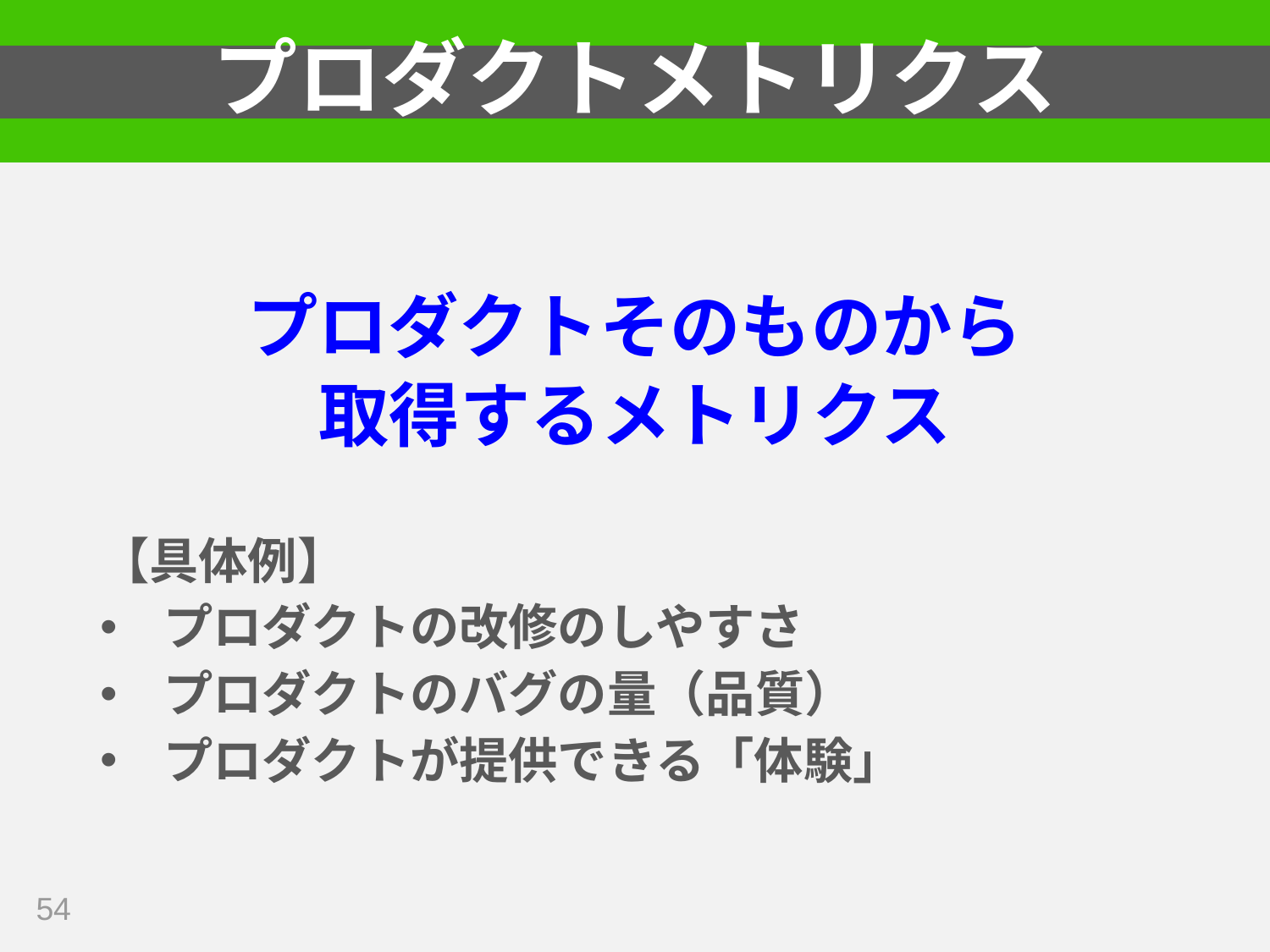

# プロダクトメトリクス
プロダクトそのものから
取得するメトリクス

【具体例】
プロダクトの改修のしやすさ
プロダクトのバグの量（品質）
プロダクトが提供できる「体験」
54